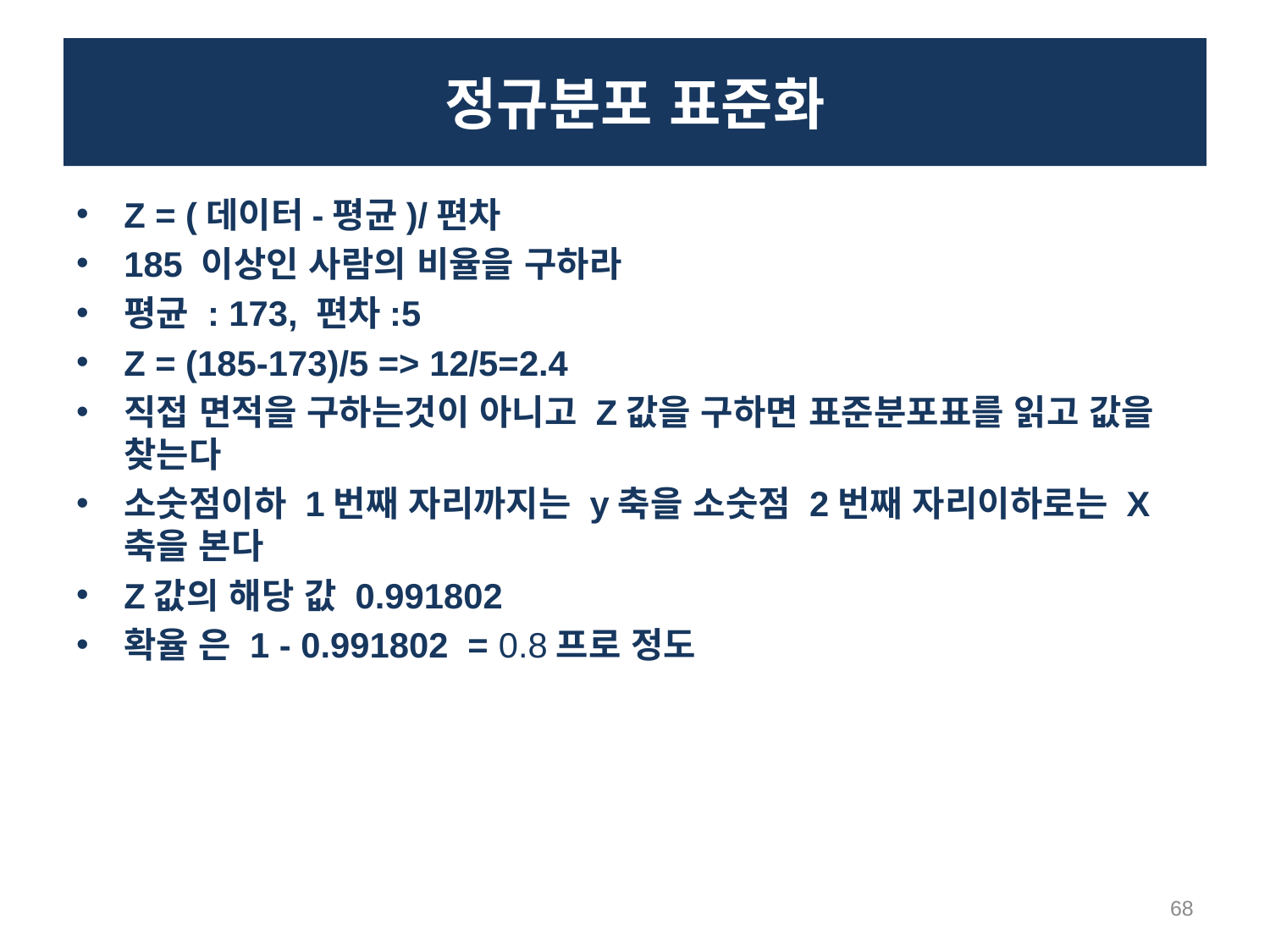

# 정규분포 표준화
Z = (데이터-평균)/편차
185 이상인 사람의 비율을 구하라
평균 : 173, 편차:5
Z = (185-173)/5 => 12/5=2.4
직접 면적을 구하는것이 아니고 Z값을 구하면 표준분포표를 읽고 값을 찾는다
소숫점이하 1번째 자리까지는 y축을 소숫점 2번째 자리이하로는 X축을 본다
Z값의 해당 값 0.991802
확율 은 1 - 0.991802  = 0.8프로 정도

68